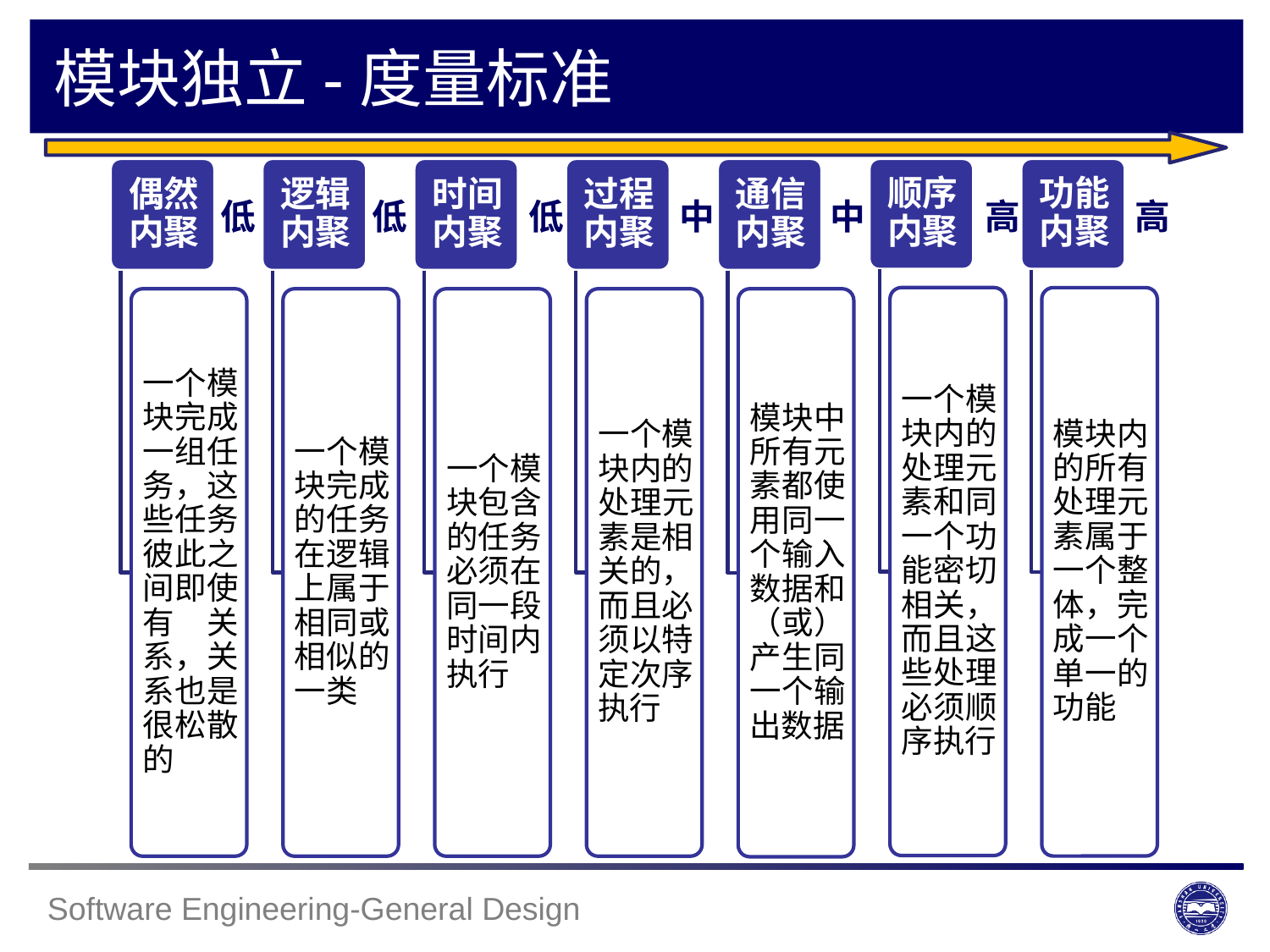

模块独立-度量标准

偶然内聚
一个模块完成一组任务，这些任务彼此之间即使有关系，关系也是很松散的
逻辑内聚
一个模块完成的任务在逻辑上属于相同或相似的一类
时间内聚
一个模块包含的任务必须在同一段时间内执行
过程内聚
一个模块内的处理元素是相关的，而且必须以特定次序执行
通信内聚
模块中所有元素都使用同一个输入数据和（或）产生同一个输出数据
顺序内聚
一个模块内的处理元素和同一个功能密切相关，而且这些处理必须顺序执行
功能内聚
模块内的所有处理元素属于一个整体，完成一个单一的功能
低
低
低
中
中
高
高